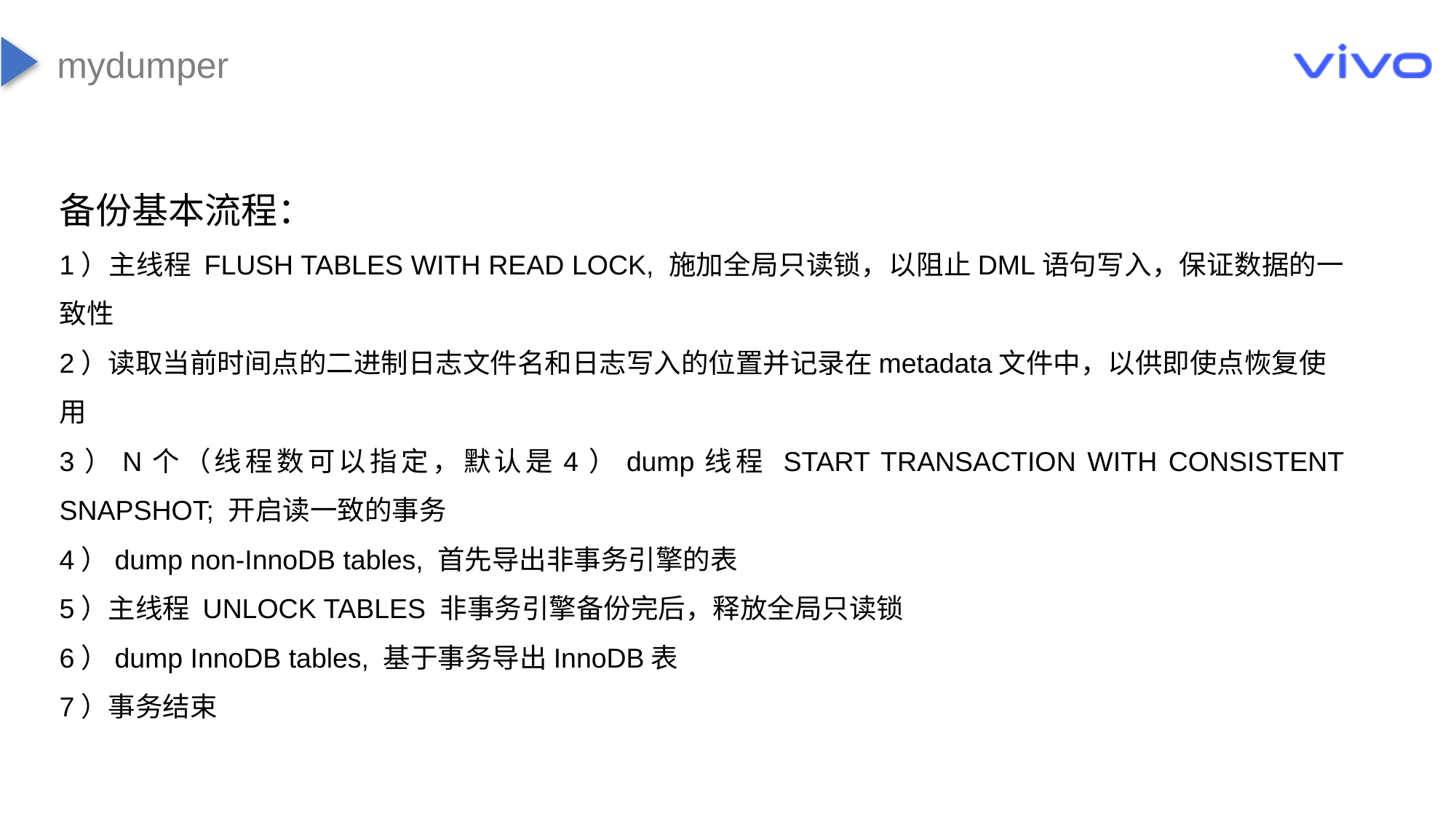

mydumper
备份基本流程：
1）主线程 FLUSH TABLES WITH READ LOCK, 施加全局只读锁，以阻止DML语句写入，保证数据的一致性
2）读取当前时间点的二进制日志文件名和日志写入的位置并记录在metadata文件中，以供即使点恢复使用
3）N个（线程数可以指定，默认是4）dump线程 START TRANSACTION WITH CONSISTENT SNAPSHOT; 开启读一致的事务
4）dump non-InnoDB tables, 首先导出非事务引擎的表
5）主线程 UNLOCK TABLES 非事务引擎备份完后，释放全局只读锁
6）dump InnoDB tables, 基于事务导出InnoDB表
7）事务结束